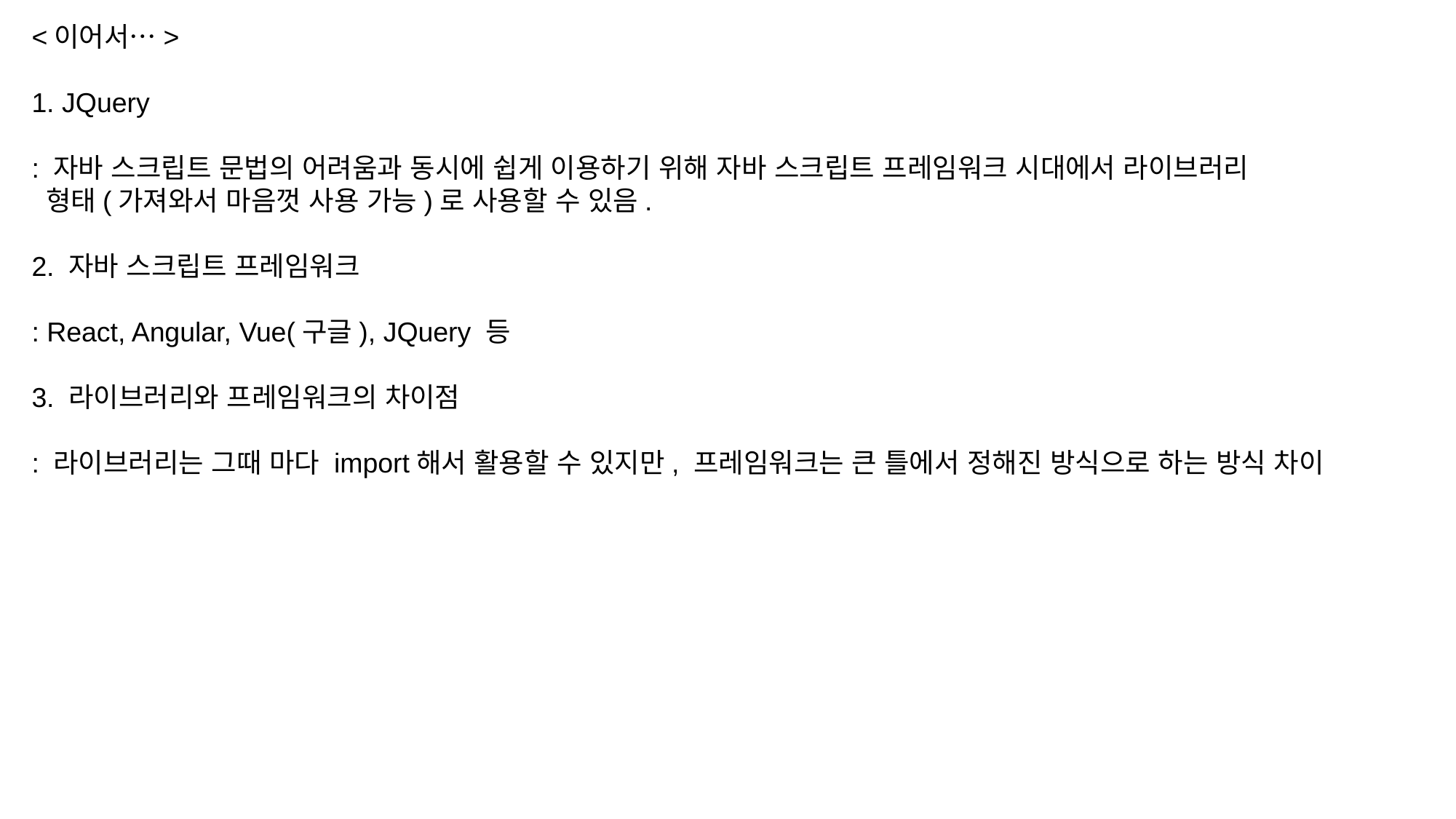

<이어서…>

1. JQuery

: 자바 스크립트 문법의 어려움과 동시에 쉽게 이용하기 위해 자바 스크립트 프레임워크 시대에서 라이브러리
 형태(가져와서 마음껏 사용 가능)로 사용할 수 있음.

2. 자바 스크립트 프레임워크

: React, Angular, Vue(구글), JQuery 등

3. 라이브러리와 프레임워크의 차이점

: 라이브러리는 그때 마다 import해서 활용할 수 있지만, 프레임워크는 큰 틀에서 정해진 방식으로 하는 방식 차이